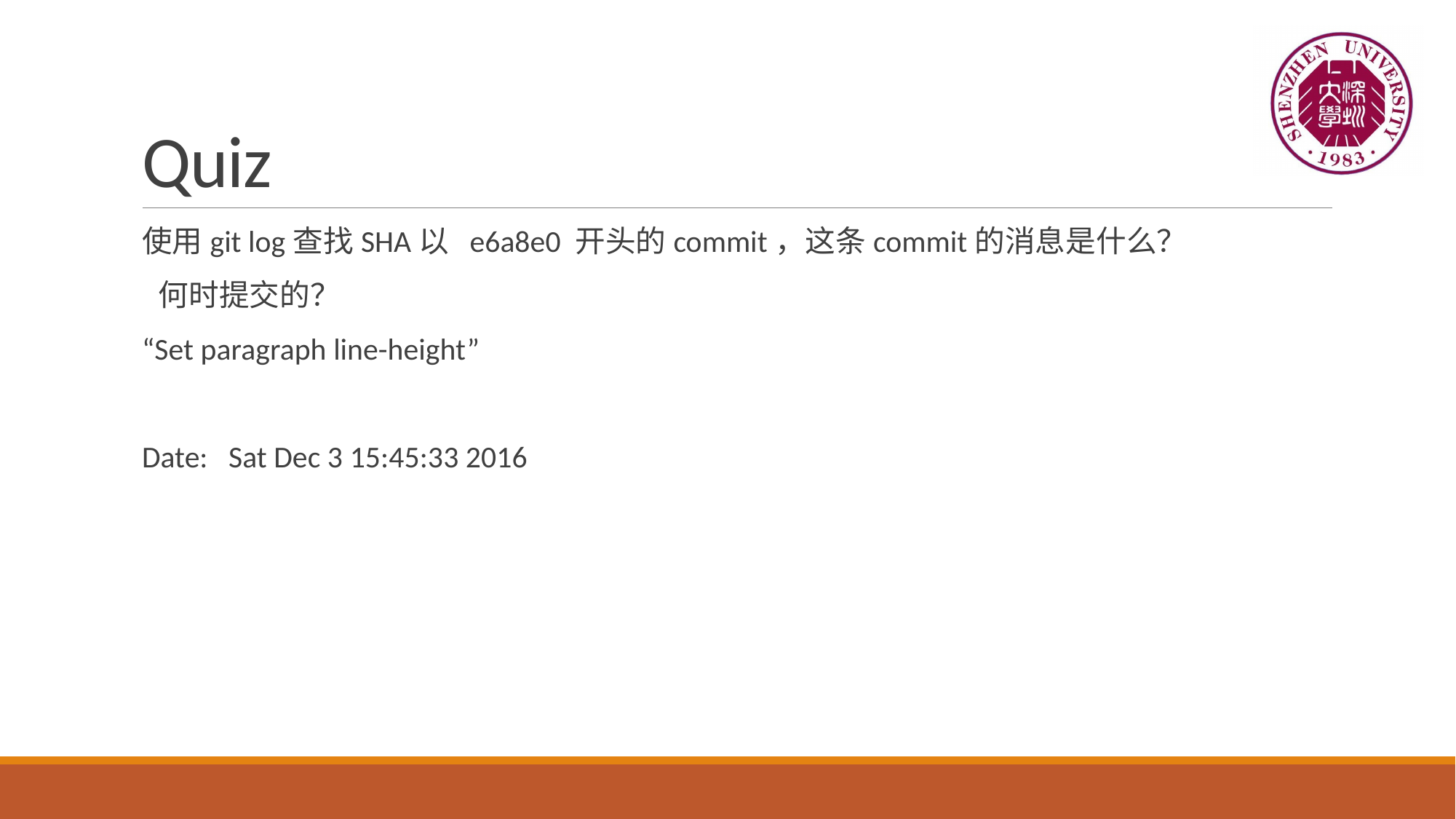

# Quiz
使用git log查找SHA以  e6a8e0 开头的commit，这条commit的消息是什么？
   何时提交的？
“Set paragraph line-height”

Date:   Sat Dec 3 15:45:33 2016